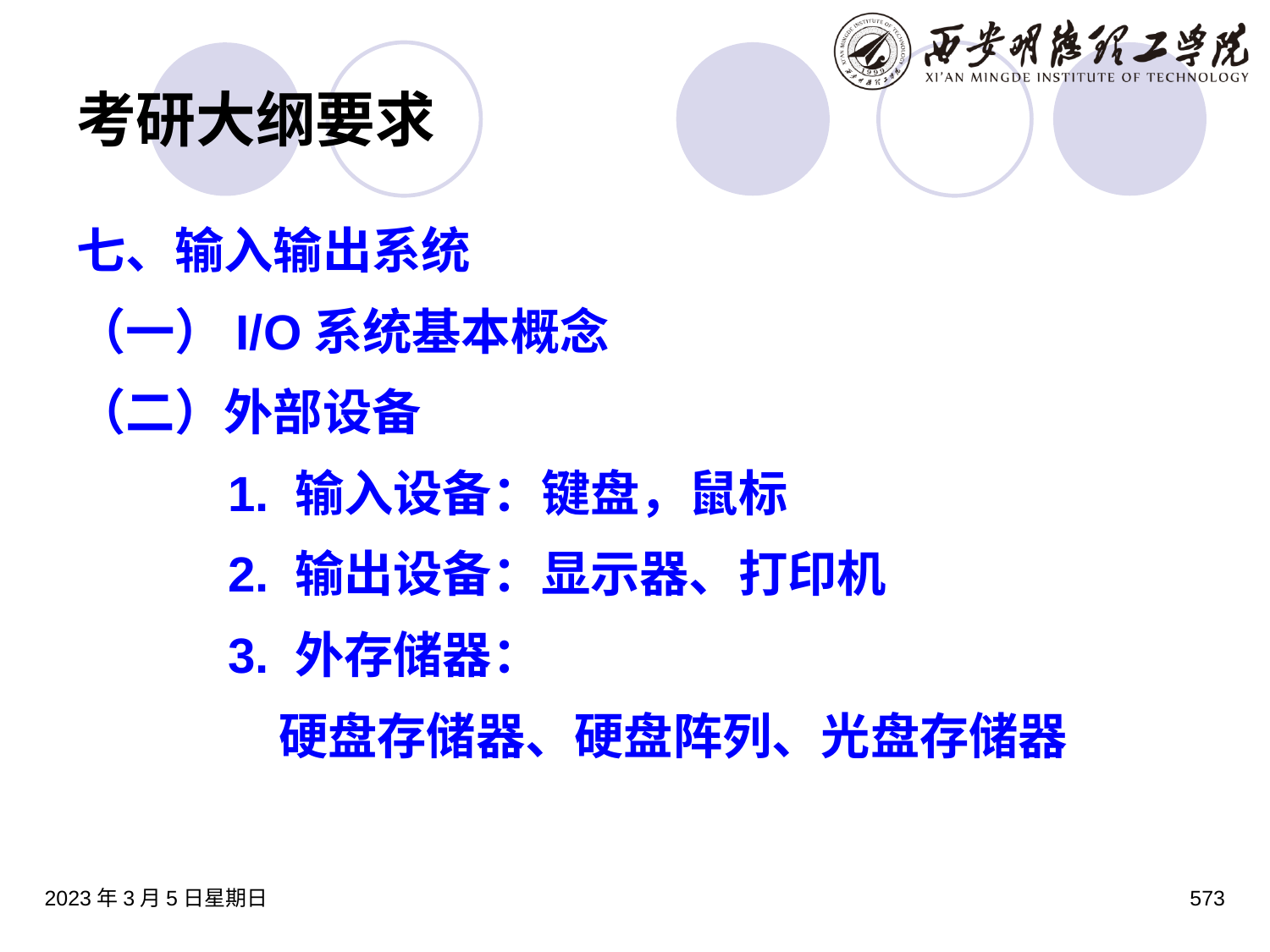

# 考研大纲要求
七、输入输出系统
（一）I/O系统基本概念
（二）外部设备
		1. 输入设备：键盘，鼠标
		2. 输出设备：显示器、打印机
		3. 外存储器：
                 硬盘存储器、硬盘阵列、光盘存储器
2023年3月5日星期日
573